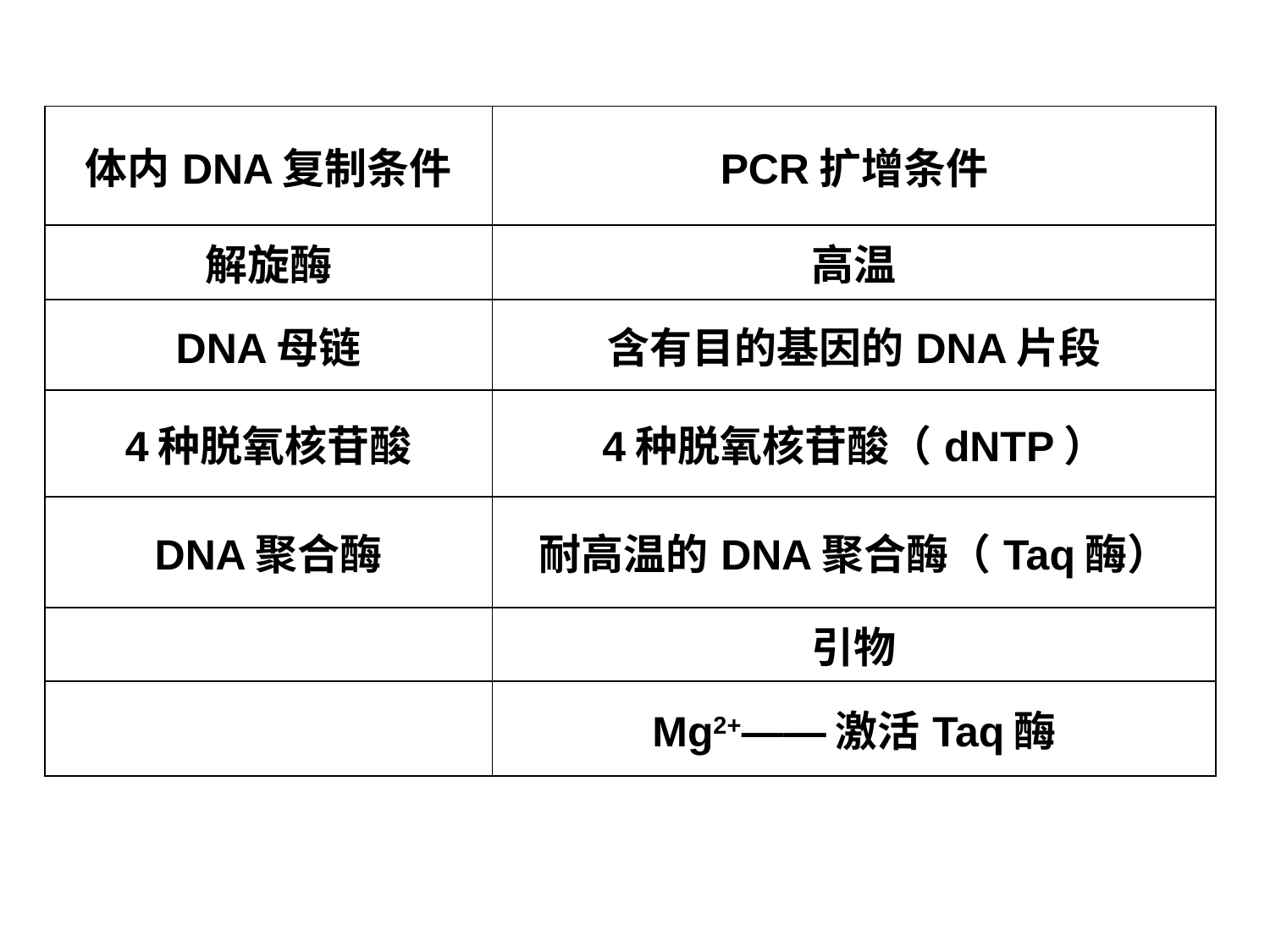

| 体内DNA复制条件 | PCR扩增条件 |
| --- | --- |
| 解旋酶 | 高温 |
| DNA母链 | 含有目的基因的DNA片段 |
| 4种脱氧核苷酸 | 4种脱氧核苷酸（dNTP） |
| DNA聚合酶 | 耐高温的DNA聚合酶（Taq酶） |
|  | 引物 |
|  | Mg2+——激活Taq酶 |